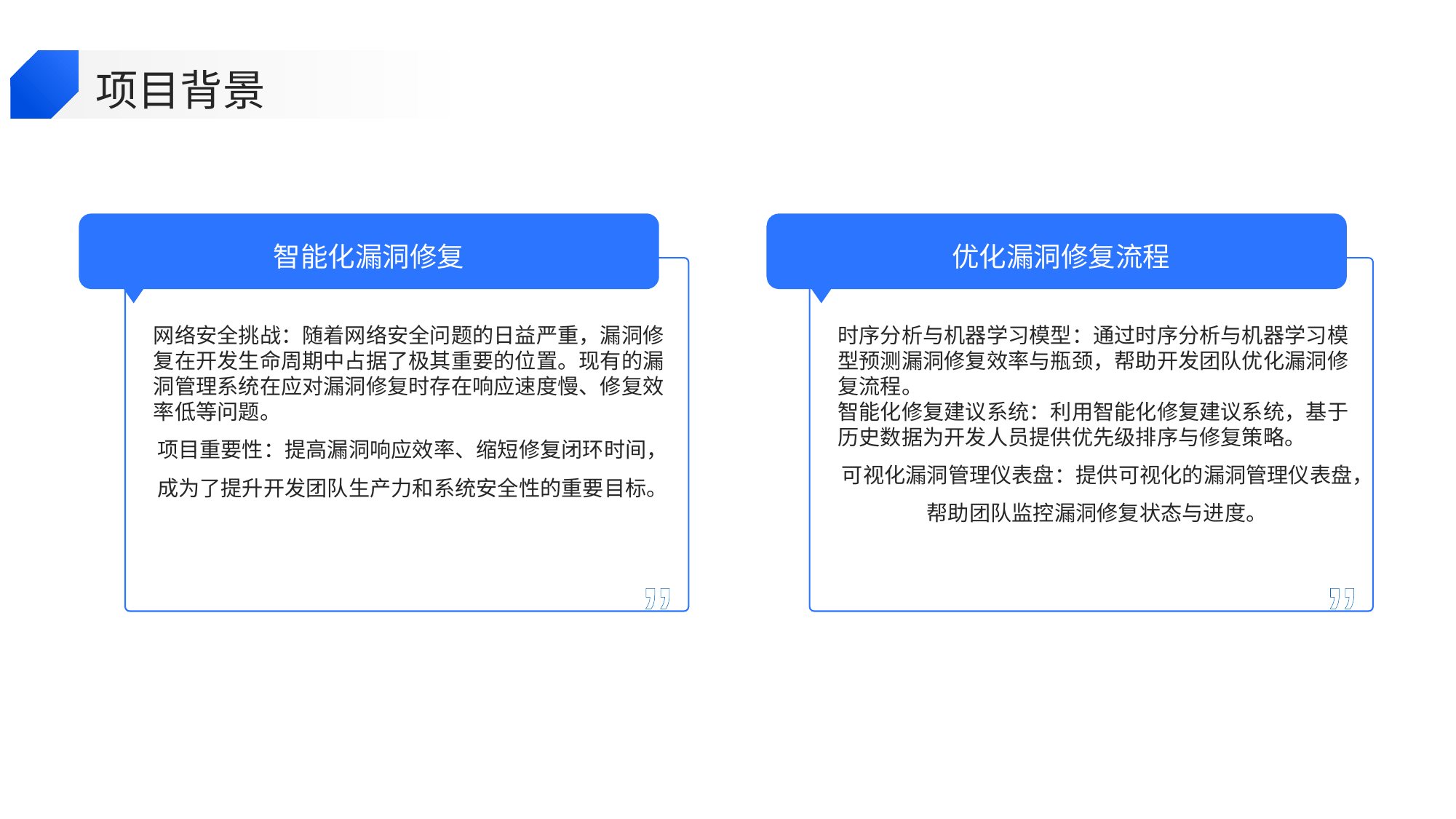

项目背景

智能化漏洞修复
优化漏洞修复流程

网络安全挑战：随着网络安全问题的日益严重，漏洞修复在开发生命周期中占据了极其重要的位置。现有的漏洞管理系统在应对漏洞修复时存在响应速度慢、修复效率低等问题。
项目重要性：提高漏洞响应效率、缩短修复闭环时间，成为了提升开发团队生产力和系统安全性的重要目标。
时序分析与机器学习模型：通过时序分析与机器学习模型预测漏洞修复效率与瓶颈，帮助开发团队优化漏洞修复流程。
智能化修复建议系统：利用智能化修复建议系统，基于历史数据为开发人员提供优先级排序与修复策略。
可视化漏洞管理仪表盘：提供可视化的漏洞管理仪表盘，帮助团队监控漏洞修复状态与进度。
”
”